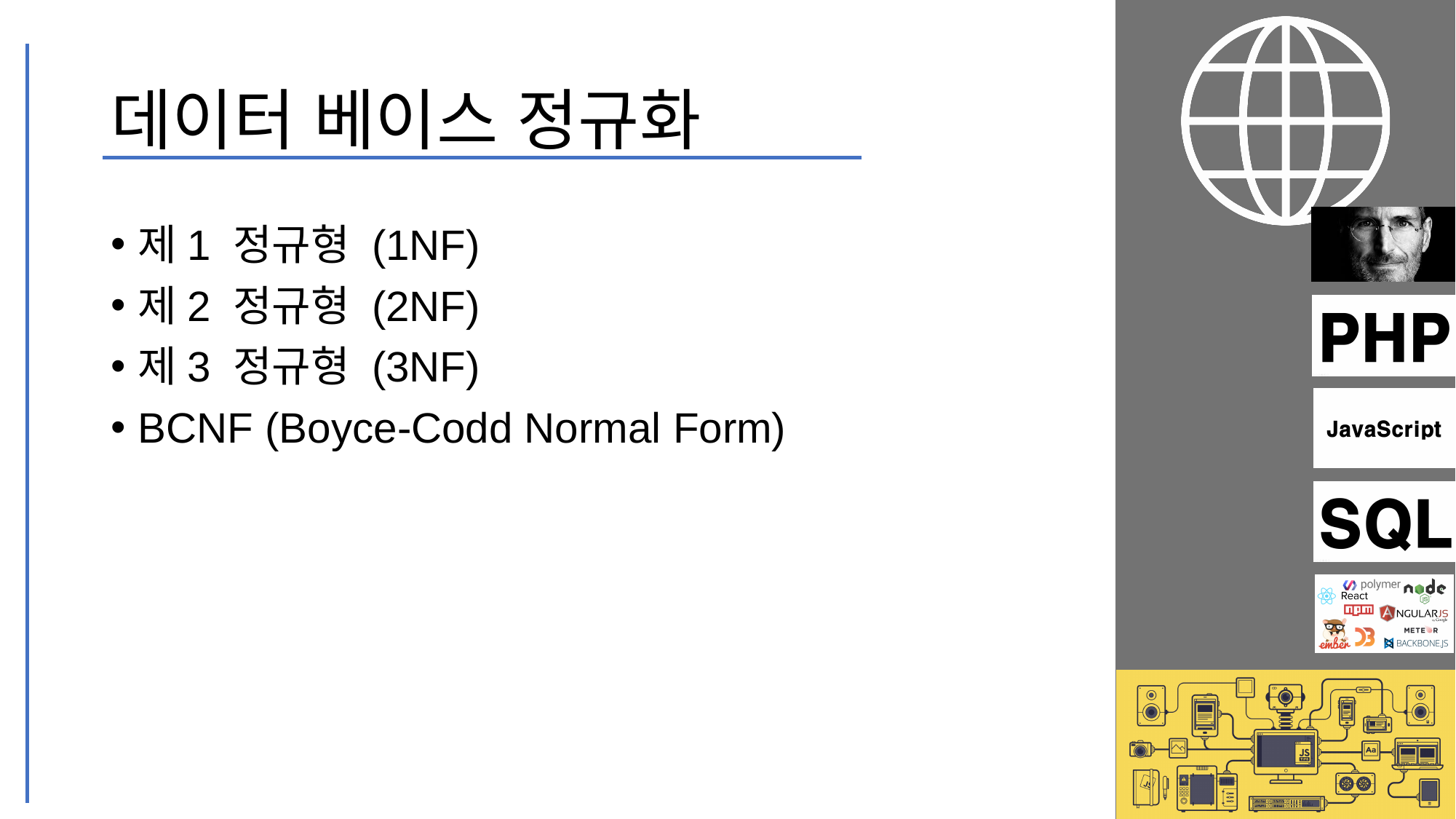

# 데이터 베이스 정규화
제1 정규형 (1NF)
제2 정규형 (2NF)
제3 정규형 (3NF)
BCNF (Boyce-Codd Normal Form)